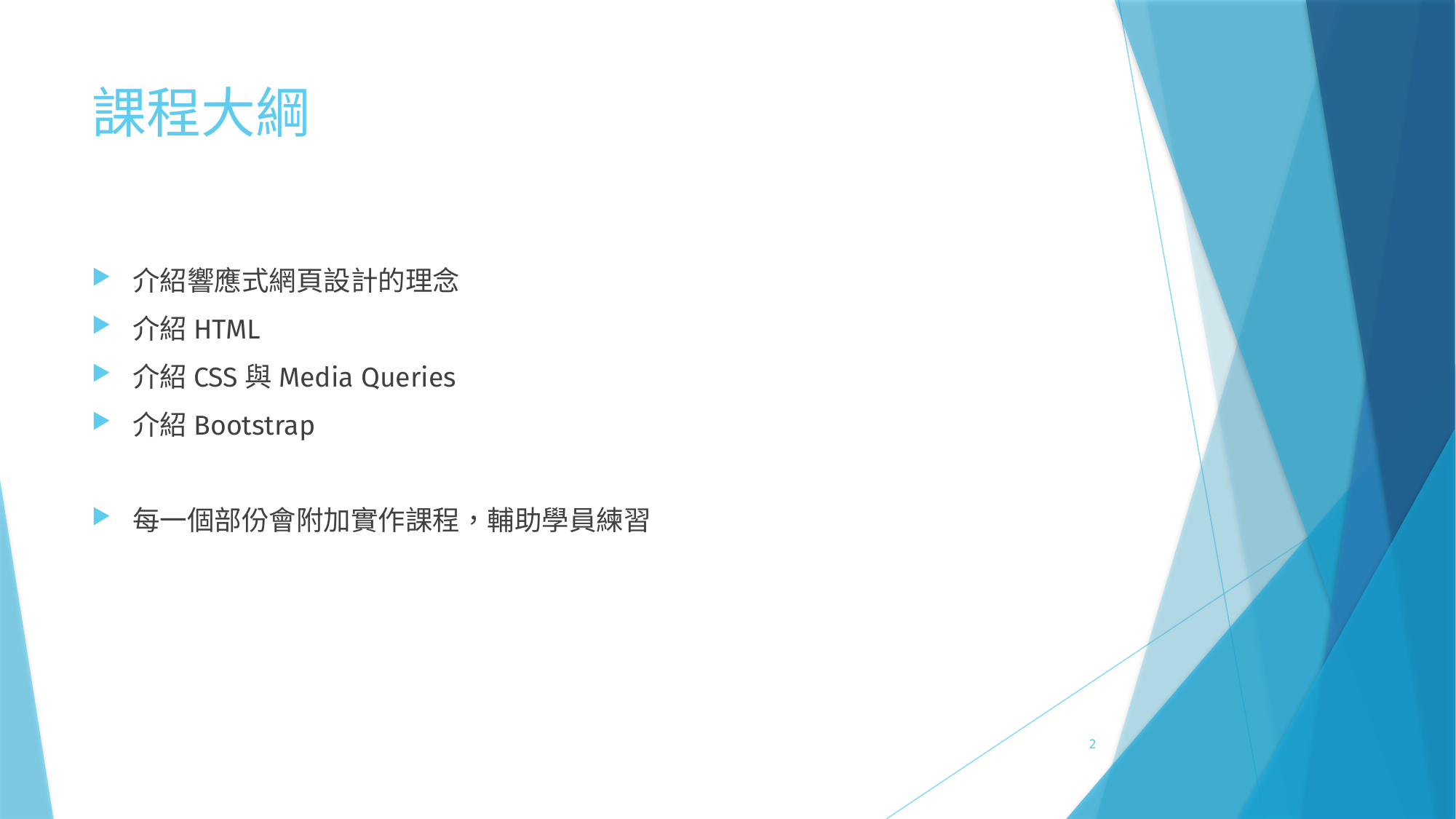

# 課程大綱
介紹響應式網頁設計的理念
介紹HTML
介紹CSS與Media Queries
介紹Bootstrap

每一個部份會附加實作課程，輔助學員練習
2